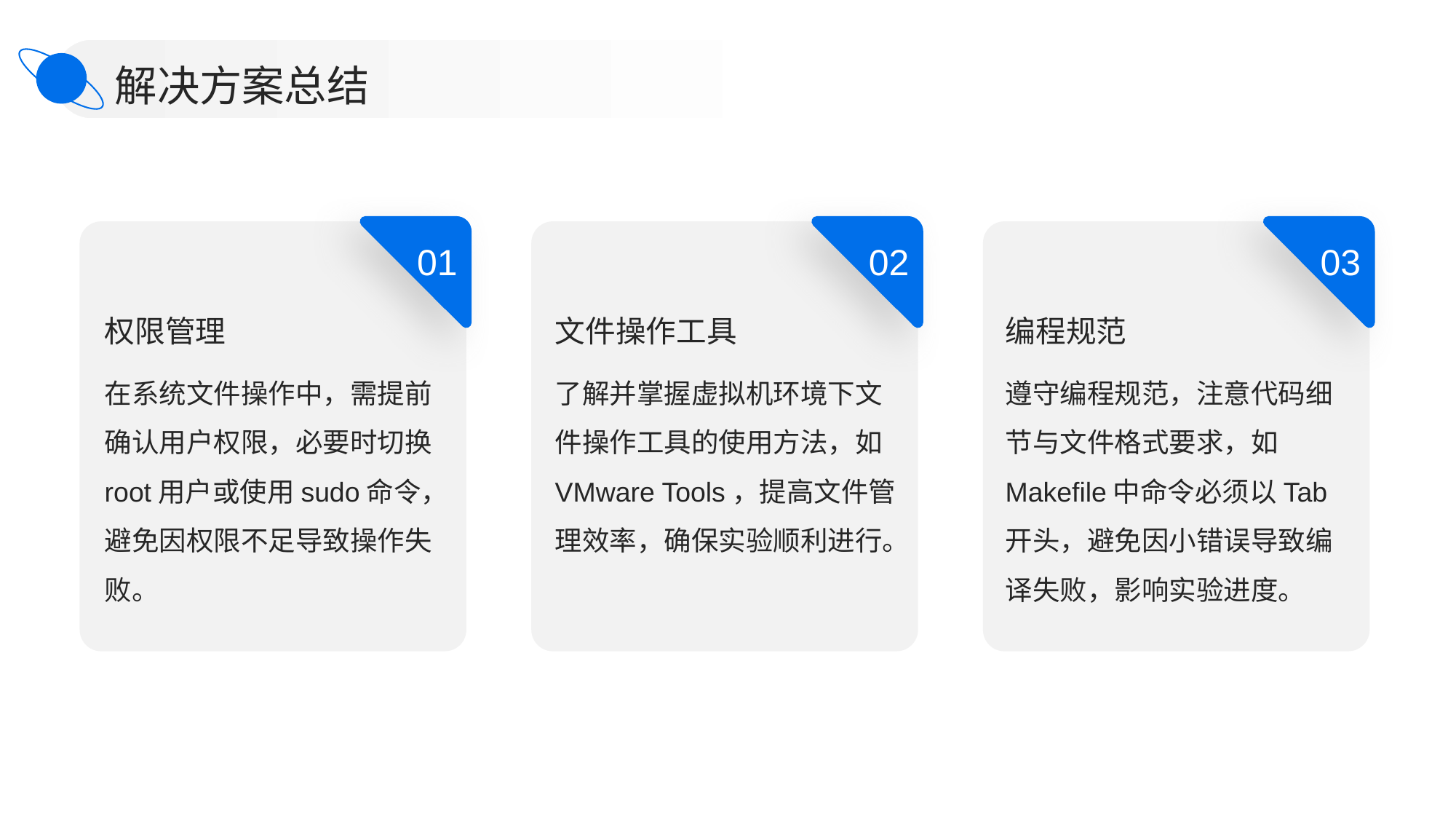

解决方案总结

01
02
03
权限管理
文件操作工具
编程规范
在系统文件操作中，需提前确认用户权限，必要时切换root用户或使用sudo命令，避免因权限不足导致操作失败。
了解并掌握虚拟机环境下文件操作工具的使用方法，如VMware Tools，提高文件管理效率，确保实验顺利进行。
遵守编程规范，注意代码细节与文件格式要求，如Makefile中命令必须以Tab开头，避免因小错误导致编译失败，影响实验进度。